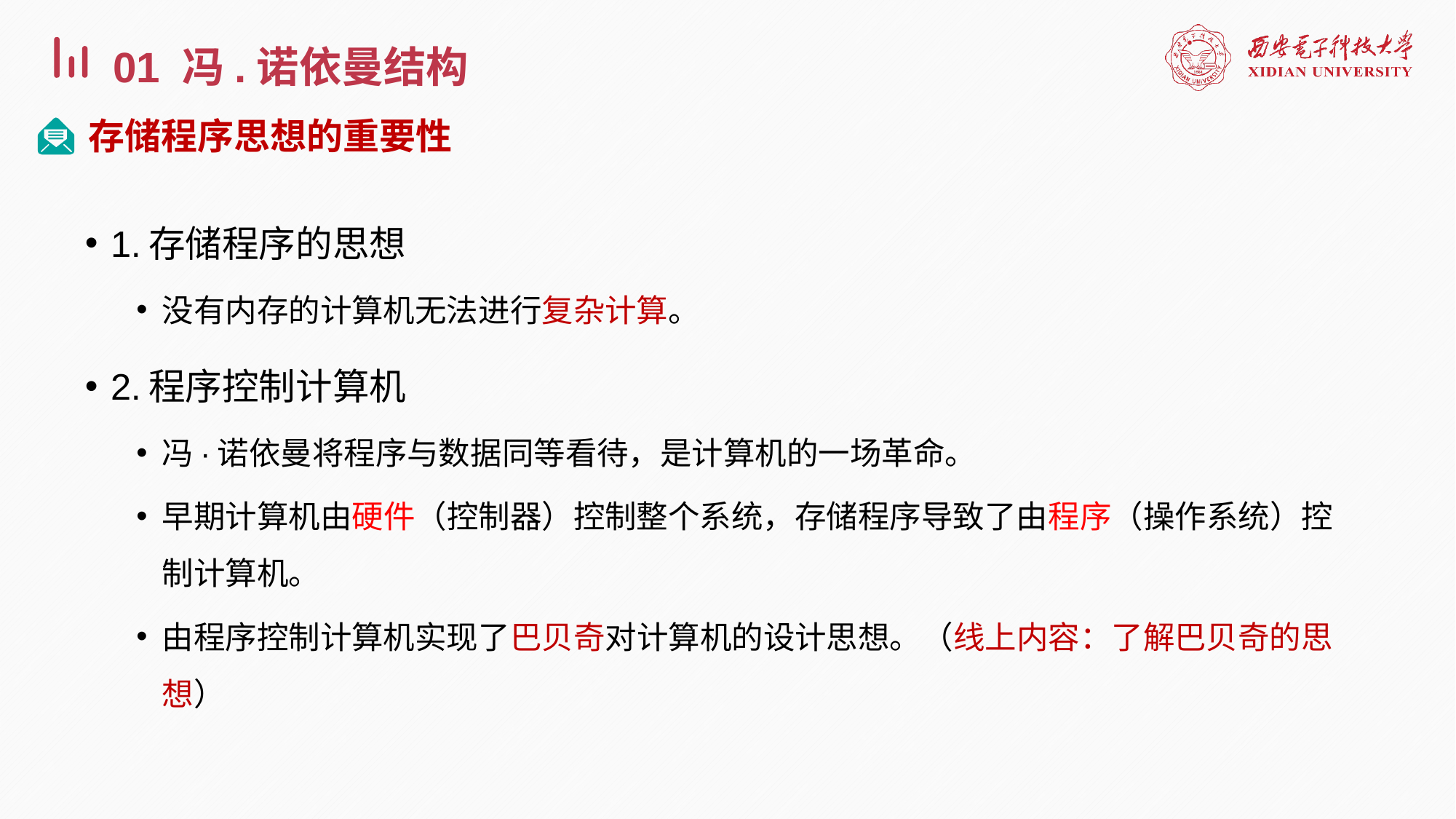

01 冯.诺依曼结构
存储程序思想的重要性

1.存储程序的思想
没有内存的计算机无法进行复杂计算。
2.程序控制计算机
冯·诺依曼将程序与数据同等看待，是计算机的一场革命。
早期计算机由硬件（控制器）控制整个系统，存储程序导致了由程序（操作系统）控制计算机。
由程序控制计算机实现了巴贝奇对计算机的设计思想。（线上内容：了解巴贝奇的思想）